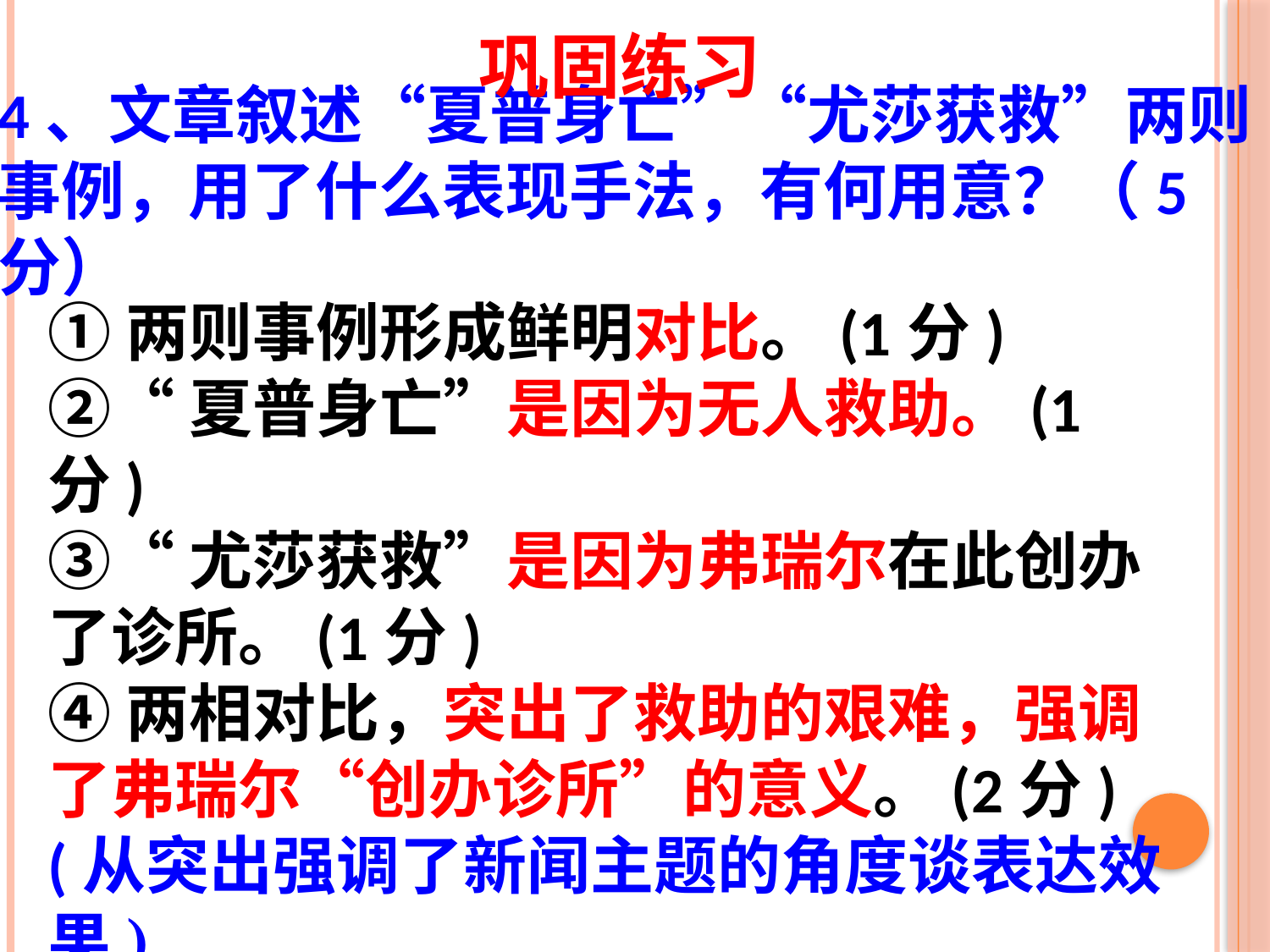

巩固练习
4、文章叙述“夏普身亡”“尤莎获救”两则事例，用了什么表现手法，有何用意？（5分）
①两则事例形成鲜明对比。(1分)
②“夏普身亡”是因为无人救助。(1分)
③“尤莎获救”是因为弗瑞尔在此创办了诊所。(1分)
④两相对比，突出了救助的艰难，强调了弗瑞尔“创办诊所”的意义。(2分)
(从突出强调了新闻主题的角度谈表达效果)